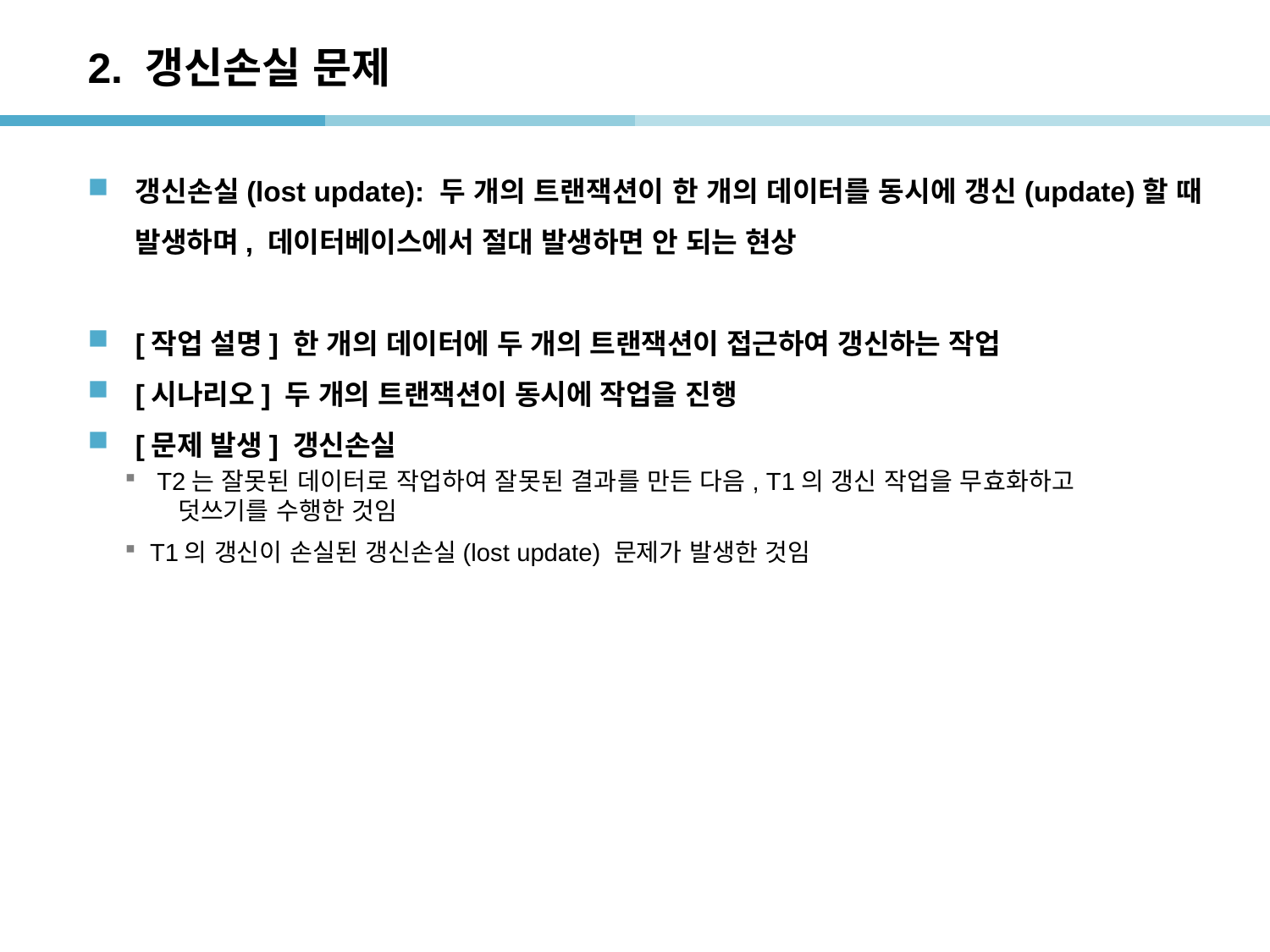

# 2. 갱신손실 문제
갱신손실(lost update): 두 개의 트랜잭션이 한 개의 데이터를 동시에 갱신(update)할 때 발생하며, 데이터베이스에서 절대 발생하면 안 되는 현상

[작업 설명] 한 개의 데이터에 두 개의 트랜잭션이 접근하여 갱신하는 작업
[시나리오] 두 개의 트랜잭션이 동시에 작업을 진행
[문제 발생] 갱신손실
 T2는 잘못된 데이터로 작업하여 잘못된 결과를 만든 다음, T1의 갱신 작업을 무효화하고                       덧쓰기를 수행한 것임
T1의 갱신이 손실된 갱신손실(lost update) 문제가 발생한 것임